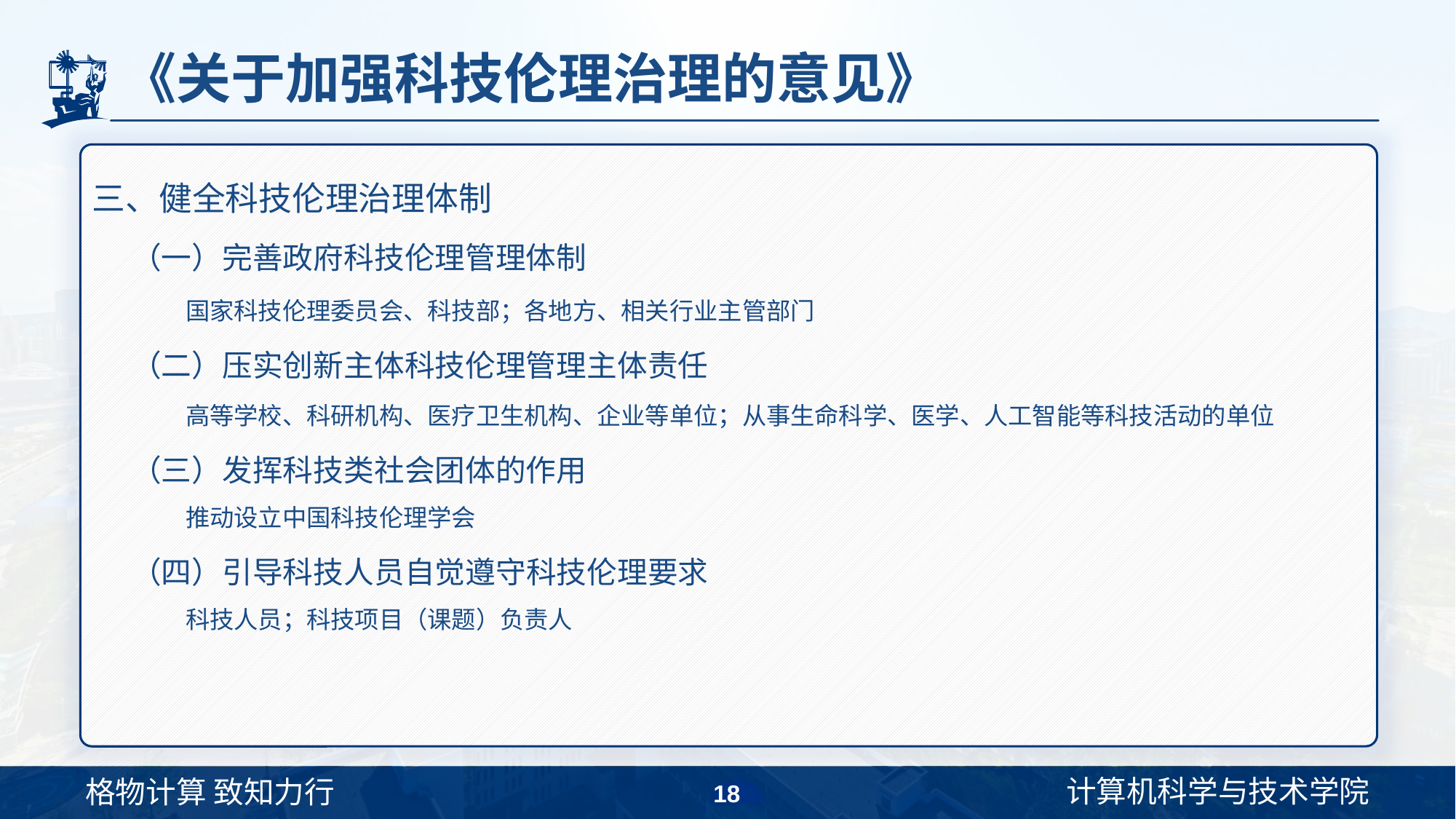

# 《关于加强科技伦理治理的意见》
三、健全科技伦理治理体制
（一）完善政府科技伦理管理体制
国家科技伦理委员会、科技部；各地方、相关行业主管部门
（二）压实创新主体科技伦理管理主体责任
高等学校、科研机构、医疗卫生机构、企业等单位；从事生命科学、医学、人工智能等科技活动的单位
（三）发挥科技类社会团体的作用
推动设立中国科技伦理学会
（四）引导科技人员自觉遵守科技伦理要求
科技人员；科技项目（课题）负责人
18